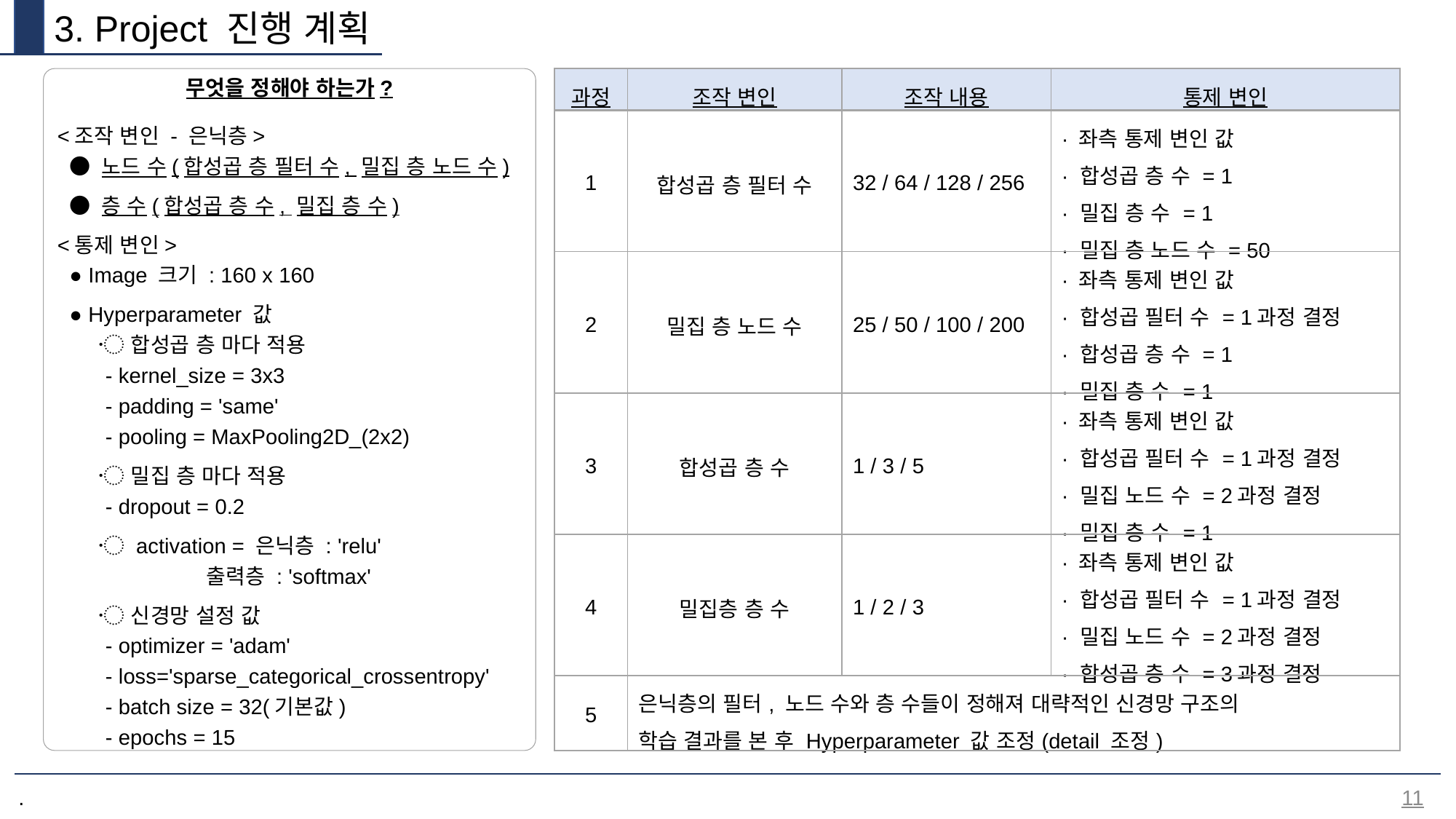

3. Project 진행 계획
무엇을 정해야 하는가?

<조작 변인 - 은닉층>
  ● 노드 수(합성곱 층 필터 수, 밀집 층 노드 수)

  ● 층 수(합성곱 층 수, 밀집 층 수)

<통제 변인>
  ● Image 크기 : 160 x 160

  ● Hyperparameter 값
      〮 합성곱 층 마다 적용
        - kernel_size = 3x3
        - padding = 'same'
        - pooling = MaxPooling2D_(2x2)

      〮 밀집 층 마다 적용
        - dropout = 0.2

      〮 activation = 은닉층 : 'relu'
                        출력층 : 'softmax'

      〮 신경망 설정 값
        - optimizer = 'adam'
        - loss='sparse_categorical_crossentropy'
        - batch size = 32(기본값)
        - epochs = 15
| 과정 | 조작 변인 | 조작 내용 | 통제 변인 |
| --- | --- | --- | --- |
| 1 | 합성곱 층 필터 수 | 32 / 64 / 128 / 256 | ∙ 좌측 통제 변인 값 ∙ 합성곱 층 수 = 1 ∙ 밀집 층 수 = 1 ∙ 밀집 층 노드 수 = 50 |
| 2 | 밀집 층 노드 수 | 25 / 50 / 100 / 200 | ∙ 좌측 통제 변인 값 ∙ 합성곱 필터 수 = 1과정 결정 ∙ 합성곱 층 수 = 1 ∙ 밀집 층 수 = 1 |
| 3 | 합성곱 층 수 | 1 / 3 / 5 | ∙ 좌측 통제 변인 값 ∙ 합성곱 필터 수 = 1과정 결정 ∙ 밀집 노드 수 = 2과정 결정 ∙ 밀집 층 수 = 1 |
| 4 | 밀집층 층 수 | 1 / 2 / 3 | ∙ 좌측 통제 변인 값 ∙ 합성곱 필터 수 = 1과정 결정 ∙ 밀집 노드 수 = 2과정 결정 ∙ 합성곱 층 수 = 3과정 결정 |
| 5 | 은닉층의 필터, 노드 수와 층 수들이 정해져 대략적인 신경망 구조의 학습 결과를 본 후 Hyperparameter 값 조정(detail 조정) |  |  |
11
.